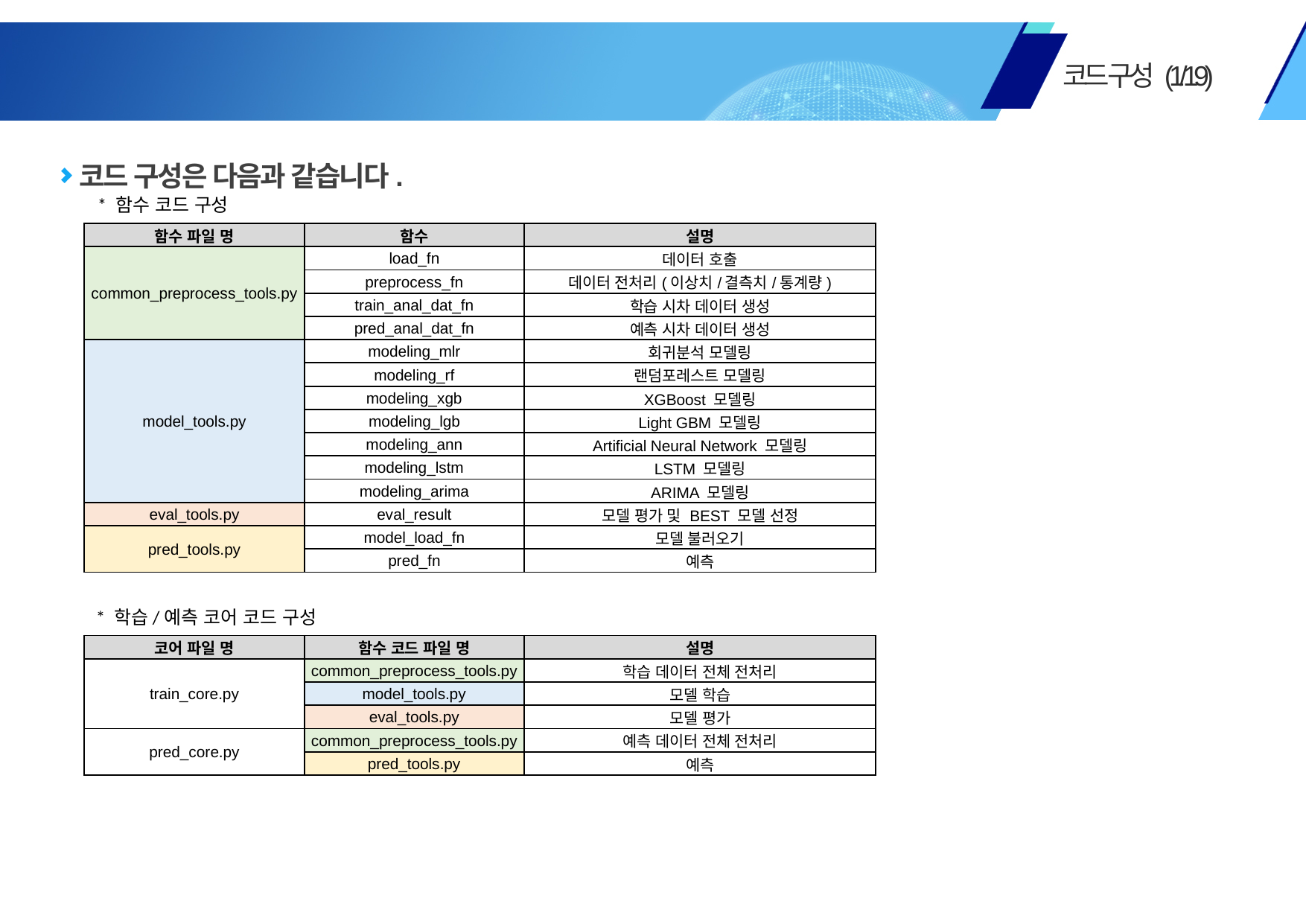

세부 과제명 :
IoT 빅데이터 및 인공지능 기반의 축산 악취 실시간 조기 예,경보 알고리즘 개발 및 실증 연구
별첨
코드 구성 (1/19)
코드 구성은 다음과 같습니다.
* 함수 코드 구성
| 함수 파일 명 | 함수 | 설명 |
| --- | --- | --- |
| common\_preprocess\_tools.py | load\_fn | 데이터 호출 |
|  | preprocess\_fn | 데이터 전처리(이상치/결측치/통계량) |
|  | train\_anal\_dat\_fn | 학습 시차 데이터 생성 |
|  | pred\_anal\_dat\_fn | 예측 시차 데이터 생성 |
| model\_tools.py | modeling\_mlr | 회귀분석 모델링 |
|  | modeling\_rf | 랜덤포레스트 모델링 |
|  | modeling\_xgb | XGBoost 모델링 |
|  | modeling\_lgb | Light GBM 모델링 |
|  | modeling\_ann | Artificial Neural Network 모델링 |
|  | modeling\_lstm | LSTM 모델링 |
|  | modeling\_arima | ARIMA 모델링 |
| eval\_tools.py | eval\_result | 모델 평가 및 BEST 모델 선정 |
| pred\_tools.py | model\_load\_fn | 모델 불러오기 |
|  | pred\_fn | 예측 |
* 학습/예측 코어 코드 구성
| 코어 파일 명 | 함수 코드 파일 명 | 설명 |
| --- | --- | --- |
| train\_core.py | common\_preprocess\_tools.py | 학습 데이터 전체 전처리 |
|  | model\_tools.py | 모델 학습 |
|  | eval\_tools.py | 모델 평가 |
| pred\_core.py | common\_preprocess\_tools.py | 예측 데이터 전체 전처리 |
|  | pred\_tools.py | 예측 |